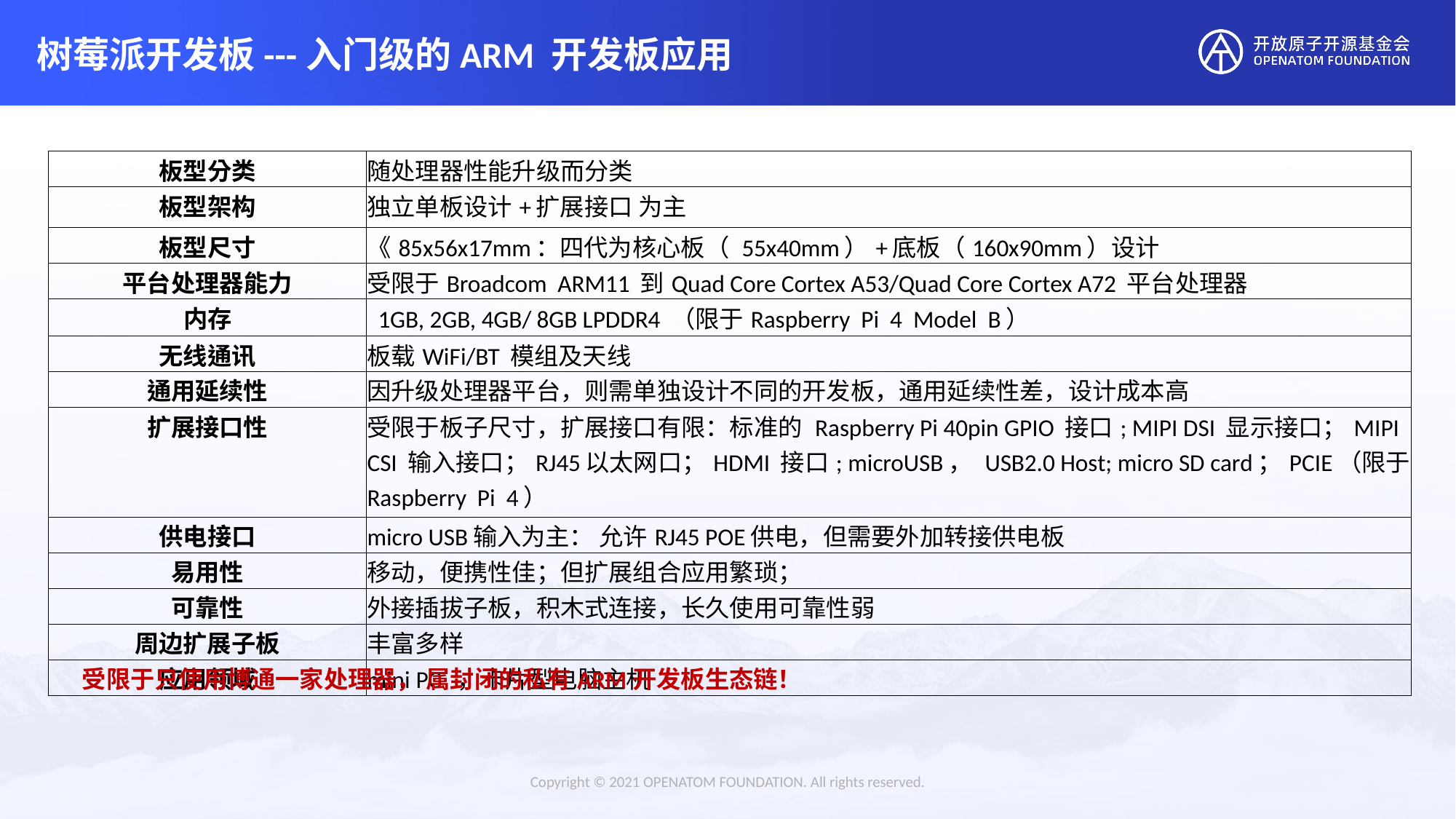

# 树莓派开发板---入门级的ARM 开发板应用
| 板型分类 | 随处理器性能升级而分类 |
| --- | --- |
| 板型架构 | 独立单板设计+扩展接口 为主 |
| 板型尺寸 | 《85x56x17mm：四代为核心板（ 55x40mm）+底板（160x90mm）设计 |
| 平台处理器能力 | 受限于Broadcom ARM11 到Quad Core Cortex A53/Quad Core Cortex A72 平台处理器 |
| 内存 | 1GB, 2GB, 4GB/ 8GB LPDDR4 （限于Raspberry Pi 4 Model B） |
| 无线通讯 | 板载WiFi/BT 模组及天线 |
| 通用延续性 | 因升级处理器平台，则需单独设计不同的开发板，通用延续性差，设计成本高 |
| 扩展接口性 | 受限于板子尺寸，扩展接口有限：标准的 Raspberry Pi 40pin GPIO 接口; MIPI DSI 显示接口；MIPI CSI 输入接口；RJ45以太网口；HDMI 接口; microUSB， USB2.0 Host; micro SD card；PCIE（限于Raspberry Pi 4） |
| 供电接口 | micro USB输入为主： 允许RJ45 POE供电，但需要外加转接供电板 |
| 易用性 | 移动，便携性佳；但扩展组合应用繁琐； |
| 可靠性 | 外接插拔子板，积木式连接，长久使用可靠性弱 |
| 周边扩展子板 | 丰富多样 |
| 应用领域 | mini PC ，卡片型电脑主机 |
受限于只使用博通一家处理器， 属封闭的私有ARM开发板生态链！

Copyright © 2021 OPENATOM FOUNDATION. All rights reserved.
7